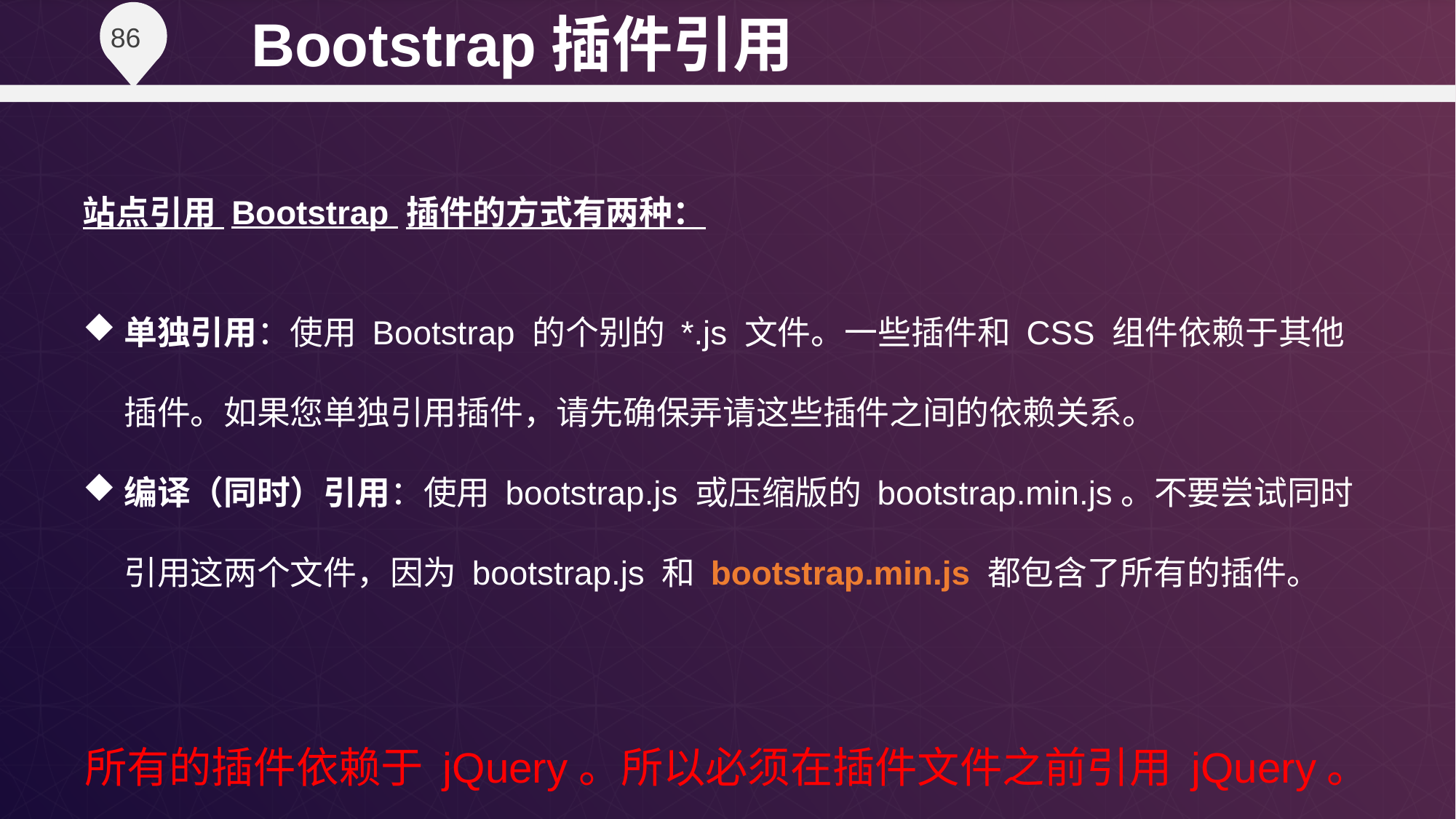

Bootstrap插件引用
站点引用 Bootstrap 插件的方式有两种：

单独引用：使用 Bootstrap 的个别的 *.js 文件。一些插件和 CSS 组件依赖于其他插件。如果您单独引用插件，请先确保弄请这些插件之间的依赖关系。
编译（同时）引用：使用 bootstrap.js 或压缩版的 bootstrap.min.js。不要尝试同时引用这两个文件，因为 bootstrap.js 和 bootstrap.min.js 都包含了所有的插件。
所有的插件依赖于 jQuery。所以必须在插件文件之前引用 jQuery。